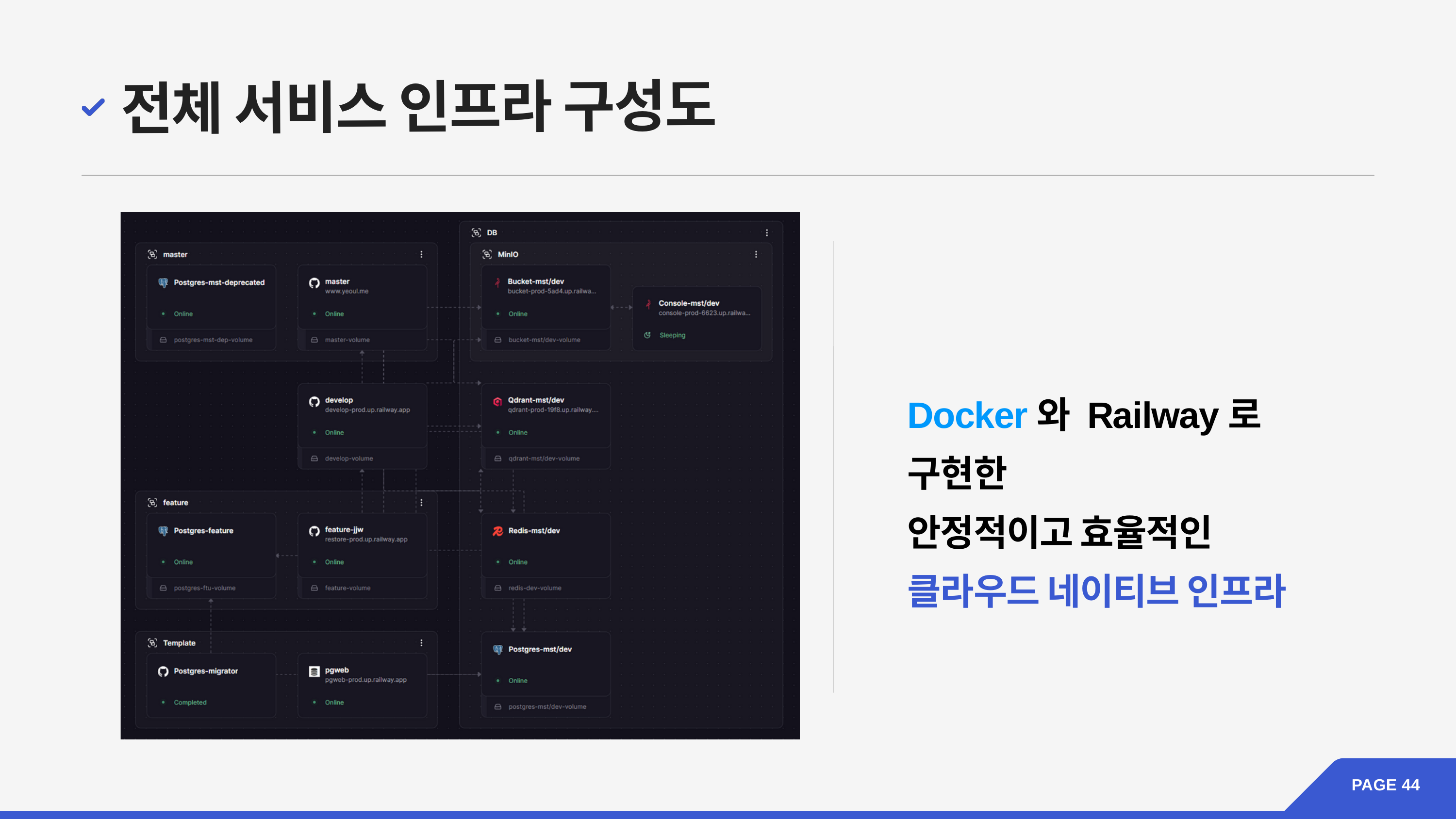

전체 서비스 인프라 구성도

Docker와 Railway로 구현한
안정적이고 효율적인
클라우드 네이티브 인프라

PAGE 44